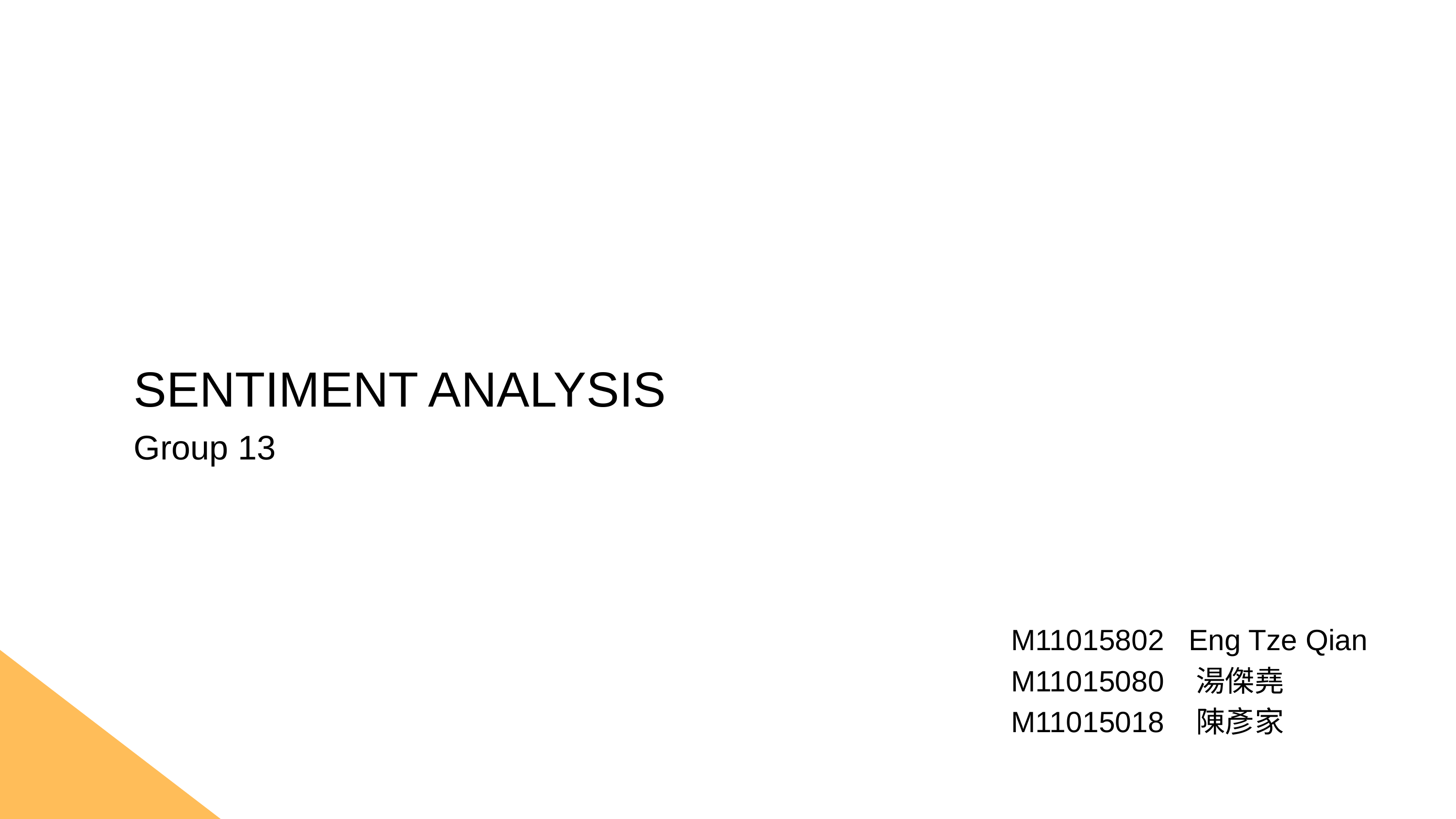

SENTIMENT ANALYSIS
Group 13

M11015802   Eng Tze Qian
M11015080   湯傑堯
M11015018   陳彥家